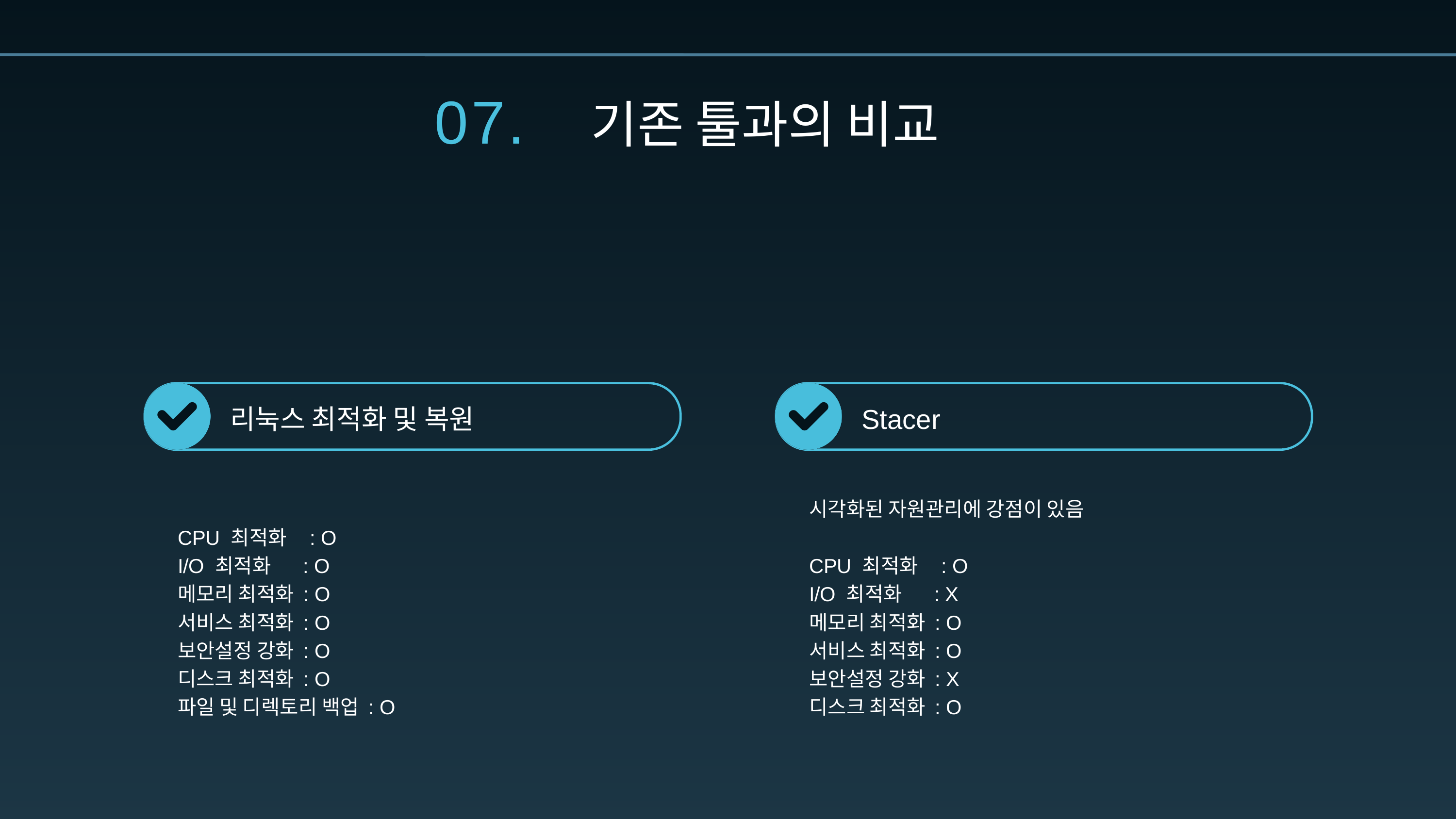

07.
기존 툴과의 비교

리눅스 최적화 및 복원
Stacer

CPU 최적화    : O
I/O 최적화      : O
메모리 최적화 : O
서비스 최적화 : O
보안설정 강화 : O
디스크 최적화 : O
파일 및 디렉토리 백업 : O
시각화된 자원관리에 강점이 있음

CPU 최적화    : O
I/O 최적화      : X
메모리 최적화 : O
서비스 최적화 : O
보안설정 강화 : X
디스크 최적화 : O